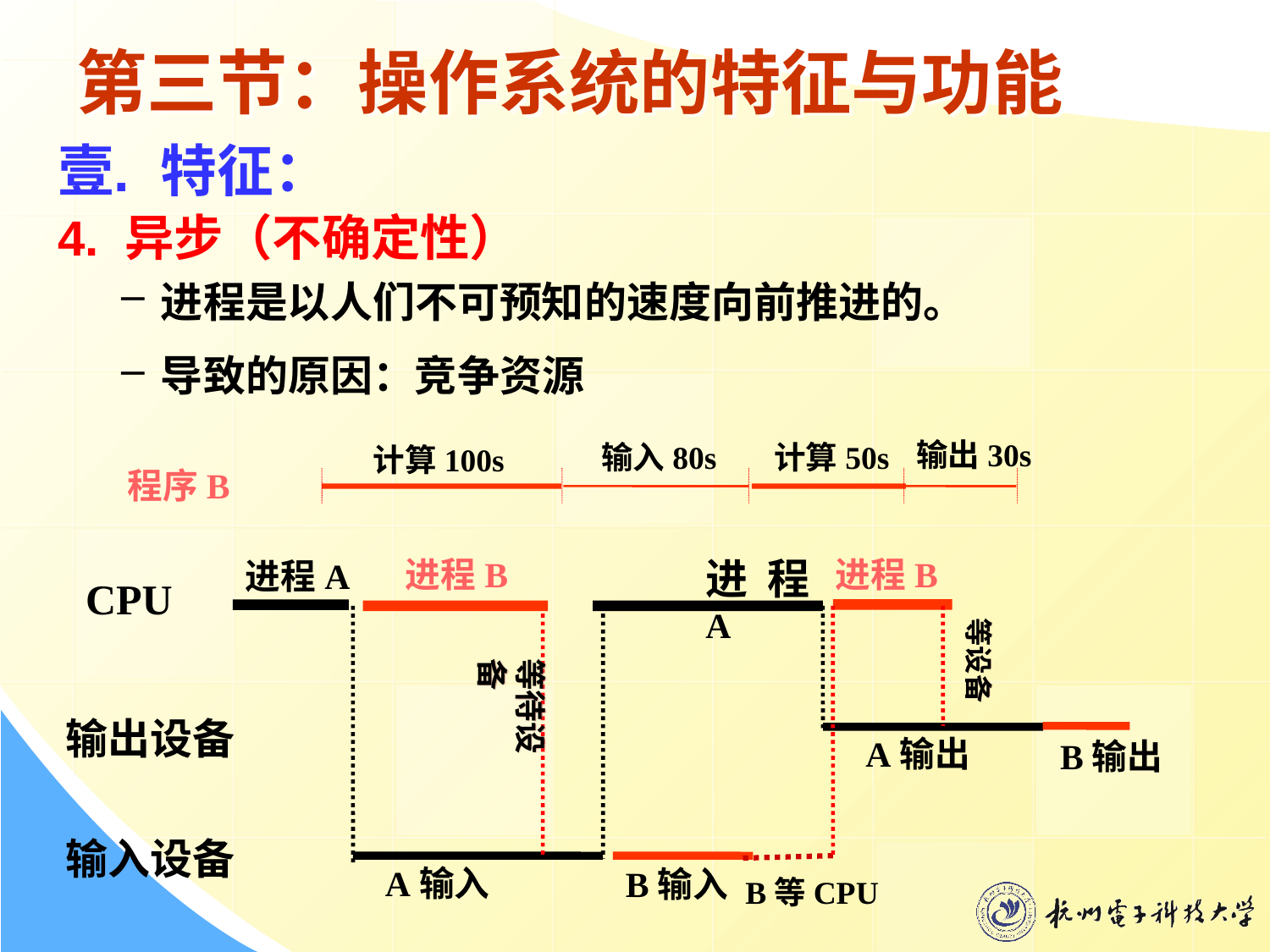

# 第三节：操作系统的特征与功能
特征：
4. 异步（不确定性）
进程是以人们不可预知的速度向前推进的。
导致的原因：竞争资源
输出30s
输入80s
计算50s
计算100s
程序B

进程B
进程A
进程B
进程A
CPU
输出设备
输入设备

等设备
等待设备
A输出

B输出
A输入

B输入

B等CPU